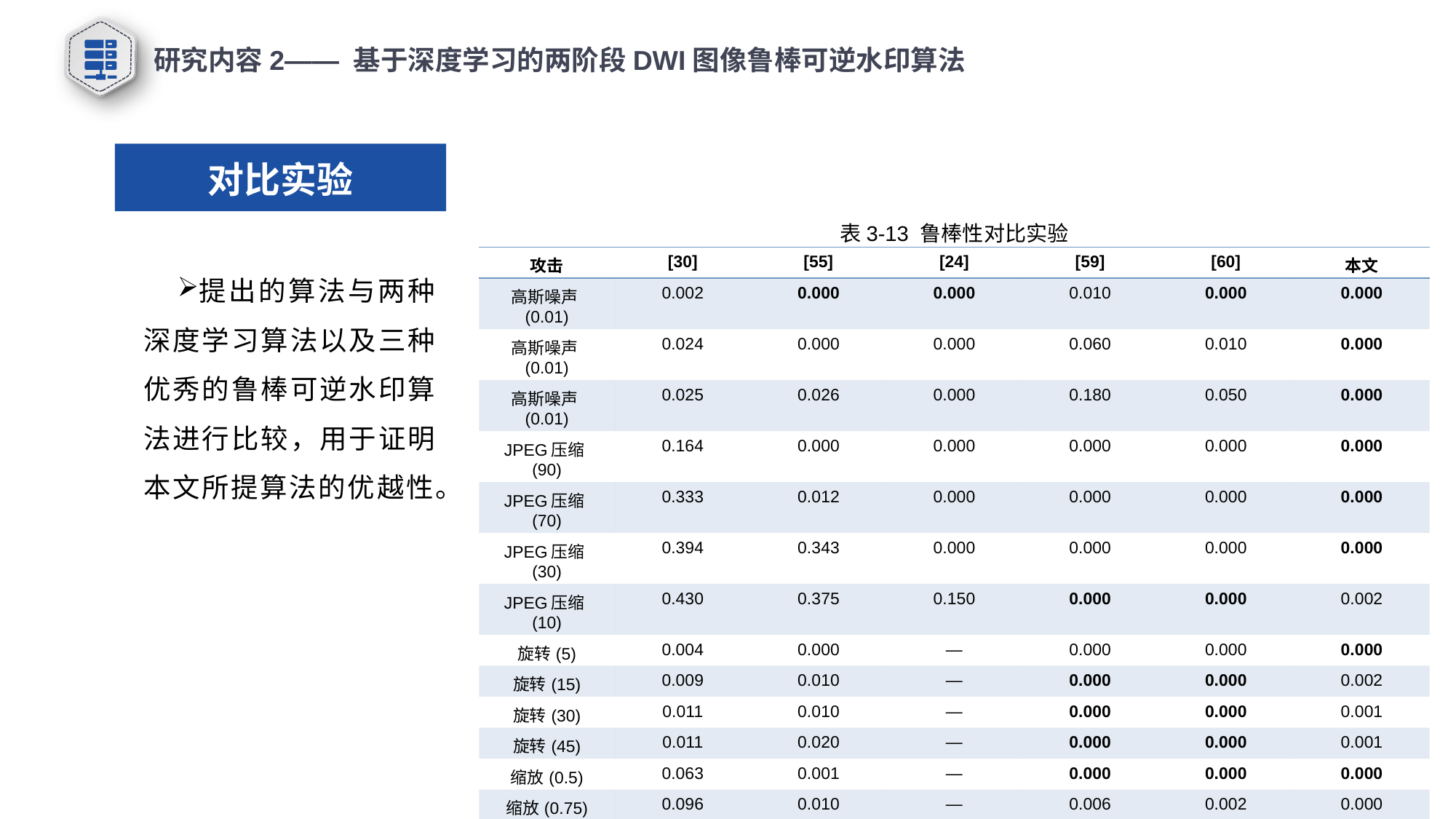

研究内容2—— 基于深度学习的两阶段DWI图像鲁棒可逆水印算法

对比实验
表3-13 鲁棒性对比实验
| 攻击 | [30] | [55] | [24] | [59] | [60] | 本文 |
| --- | --- | --- | --- | --- | --- | --- |
| 高斯噪声(0.01) | 0.002 | 0.000 | 0.000 | 0.010 | 0.000 | 0.000 |
| 高斯噪声(0.01) | 0.024 | 0.000 | 0.000 | 0.060 | 0.010 | 0.000 |
| 高斯噪声(0.01) | 0.025 | 0.026 | 0.000 | 0.180 | 0.050 | 0.000 |
| JPEG压缩(90) | 0.164 | 0.000 | 0.000 | 0.000 | 0.000 | 0.000 |
| JPEG压缩(70) | 0.333 | 0.012 | 0.000 | 0.000 | 0.000 | 0.000 |
| JPEG压缩(30) | 0.394 | 0.343 | 0.000 | 0.000 | 0.000 | 0.000 |
| JPEG压缩(10) | 0.430 | 0.375 | 0.150 | 0.000 | 0.000 | 0.002 |
| 旋转(5) | 0.004 | 0.000 | — | 0.000 | 0.000 | 0.000 |
| 旋转(15) | 0.009 | 0.010 | — | 0.000 | 0.000 | 0.002 |
| 旋转(30) | 0.011 | 0.010 | — | 0.000 | 0.000 | 0.001 |
| 旋转(45) | 0.011 | 0.020 | — | 0.000 | 0.000 | 0.001 |
| 缩放(0.5) | 0.063 | 0.001 | — | 0.000 | 0.000 | 0.000 |
| 缩放(0.75) | 0.096 | 0.010 | — | 0.006 | 0.002 | 0.000 |
| 缩放(1.25) | 0.131 | 0.010 | — | 0.000 | 0.000 | 0.000 |
| 缩放(1.5) | 0.150 | 0.015 | — | 0.000 | 0.030 | 0.000 |
| 缩放(2) | 0.206 | 0.025 | — | 0.020 | 0.010 | 0.000 |
提出的算法与两种深度学习算法以及三种优秀的鲁棒可逆水印算法进行比较，用于证明本文所提算法的优越性。